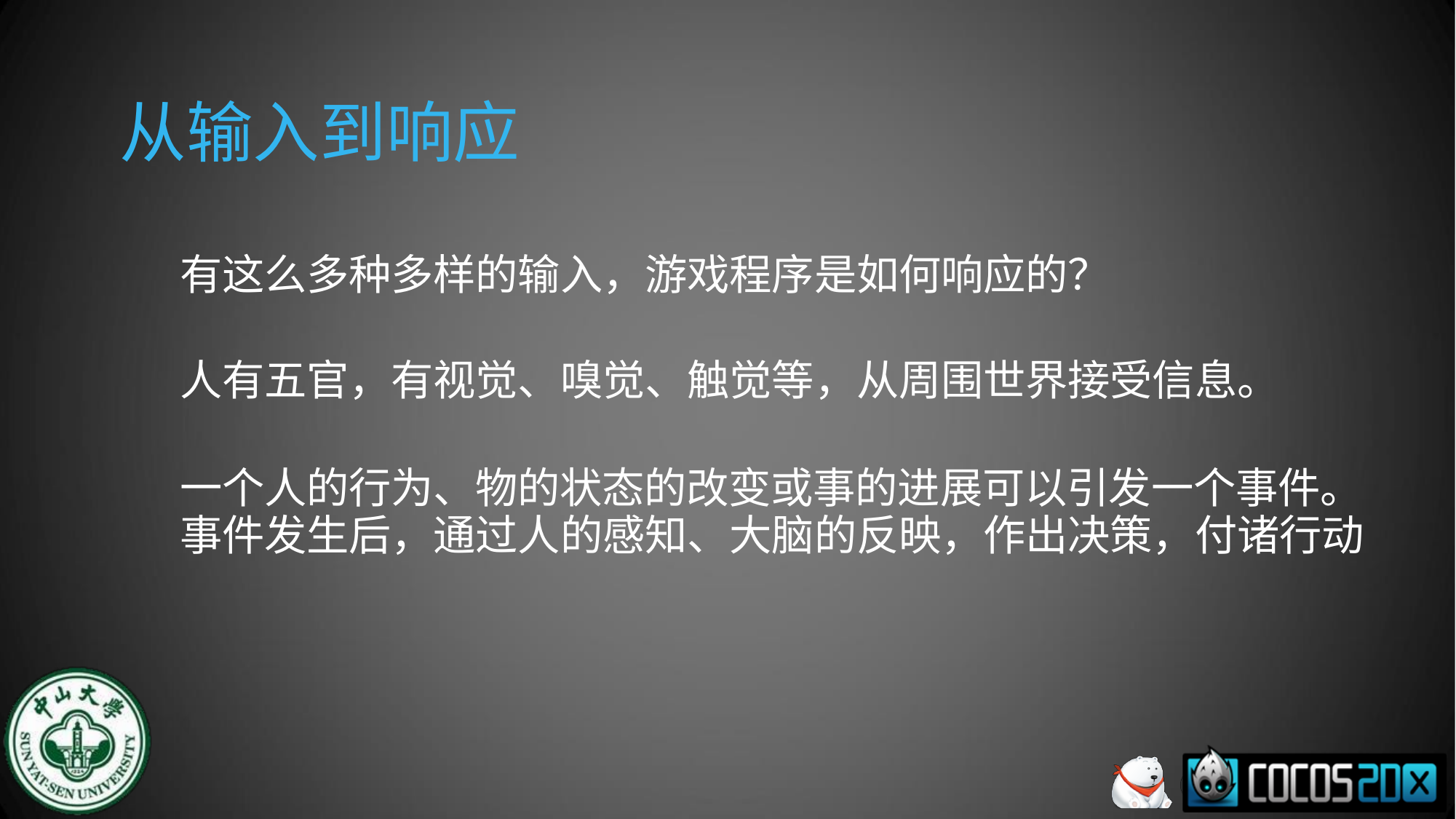

# 从输入到响应
有这么多种多样的输入，游戏程序是如何响应的？

人有五官，有视觉、嗅觉、触觉等，从周围世界接受信息。

一个人的行为、物的状态的改变或事的进展可以引发一个事件。 事件发生后，通过人的感知、大脑的反映，作出决策，付诸行动